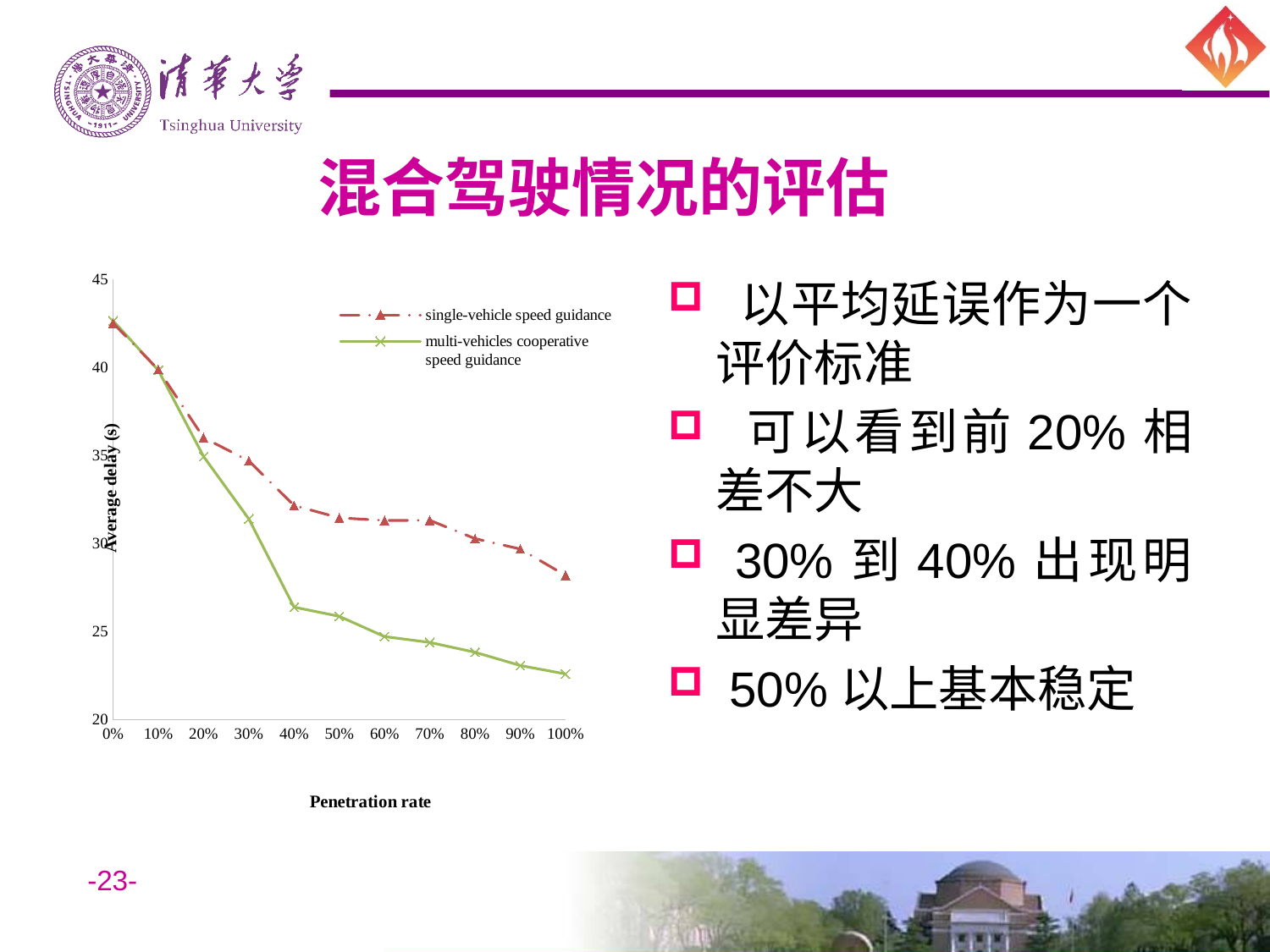

# 混合驾驶情况的评估

### Chart

| Category |  | single-vehicle speed guidance | multi-vehicles cooperative speed guidance |
|---|---|---|---|
 以平均延误作为一个评价标准
 可以看到前20%相差不大
 30%到40%出现明显差异
 50%以上基本稳定